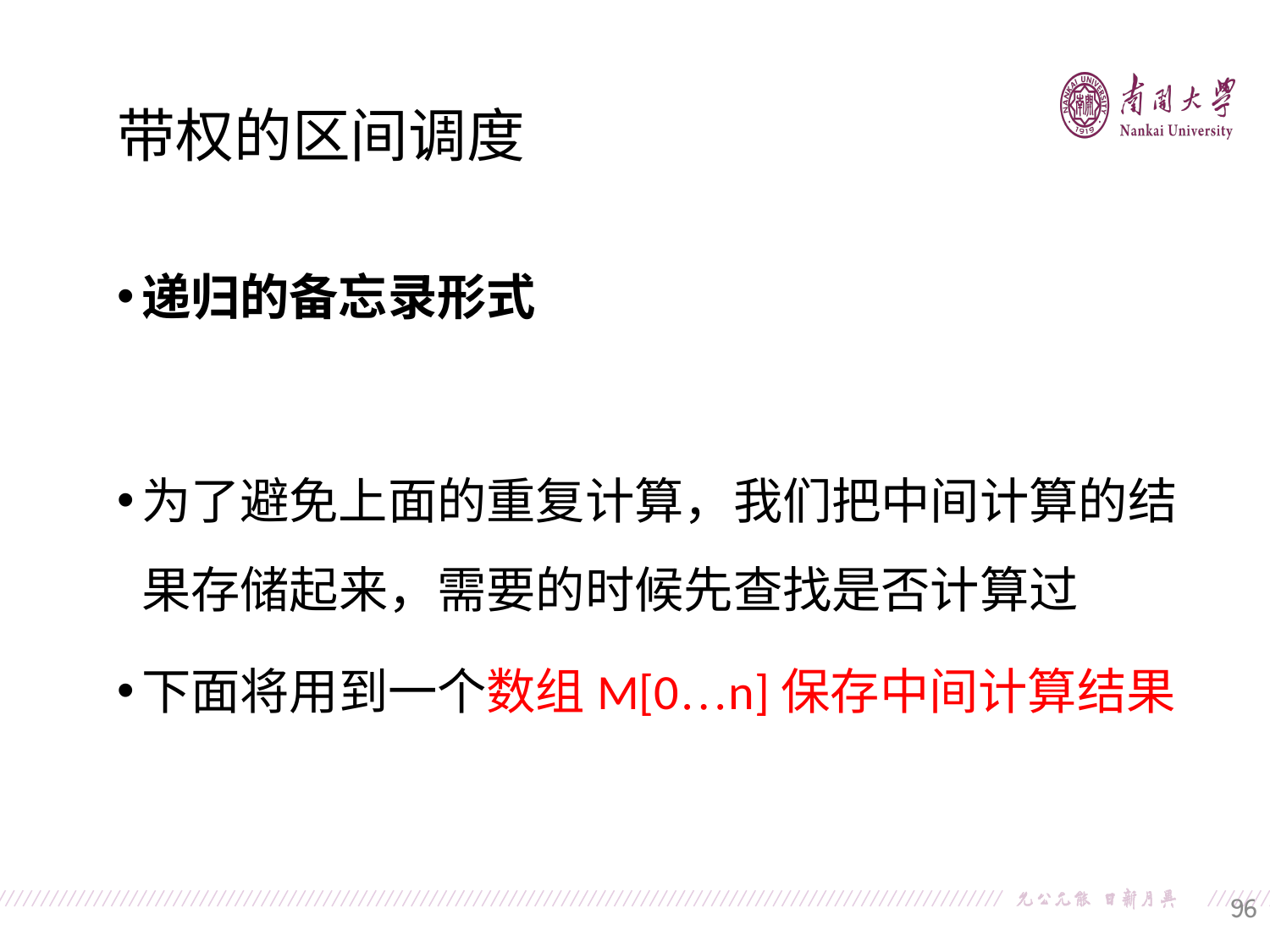

带权的区间调度
递归的备忘录形式

为了避免上面的重复计算，我们把中间计算的结果存储起来，需要的时候先查找是否计算过
下面将用到一个数组M[0…n]保存中间计算结果
96